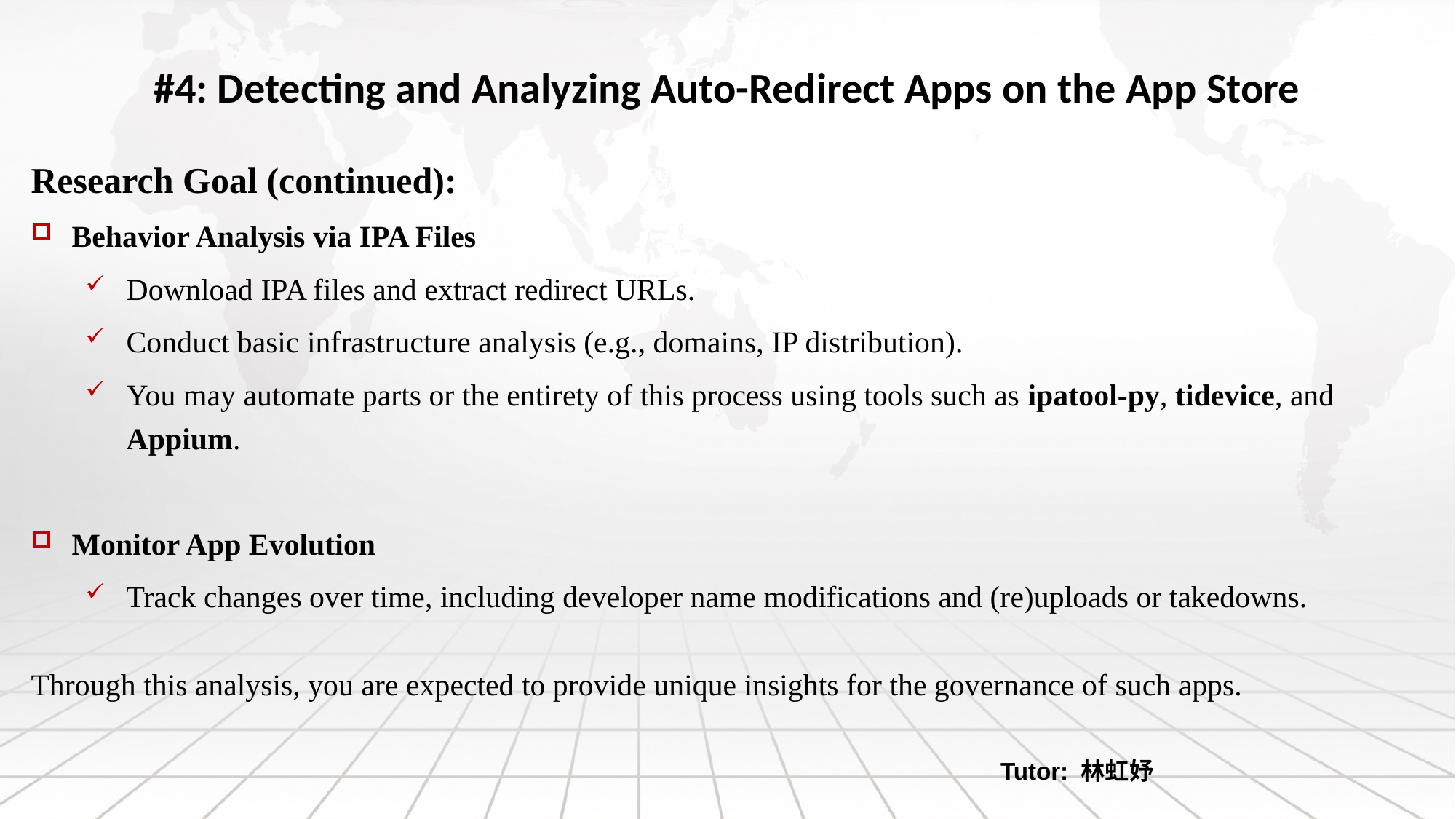

#4: Detecting and Analyzing Auto-Redirect Apps on the App Store
Research Goal (continued):
Behavior Analysis via IPA Files
Download IPA files and extract redirect URLs.
Conduct basic infrastructure analysis (e.g., domains, IP distribution).
You may automate parts or the entirety of this process using tools such as ipatool-py, tidevice, and Appium.

Monitor App Evolution
Track changes over time, including developer name modifications and (re)uploads or takedowns.

Through this analysis, you are expected to provide unique insights for the governance of such apps.

Tutor: 林虹妤